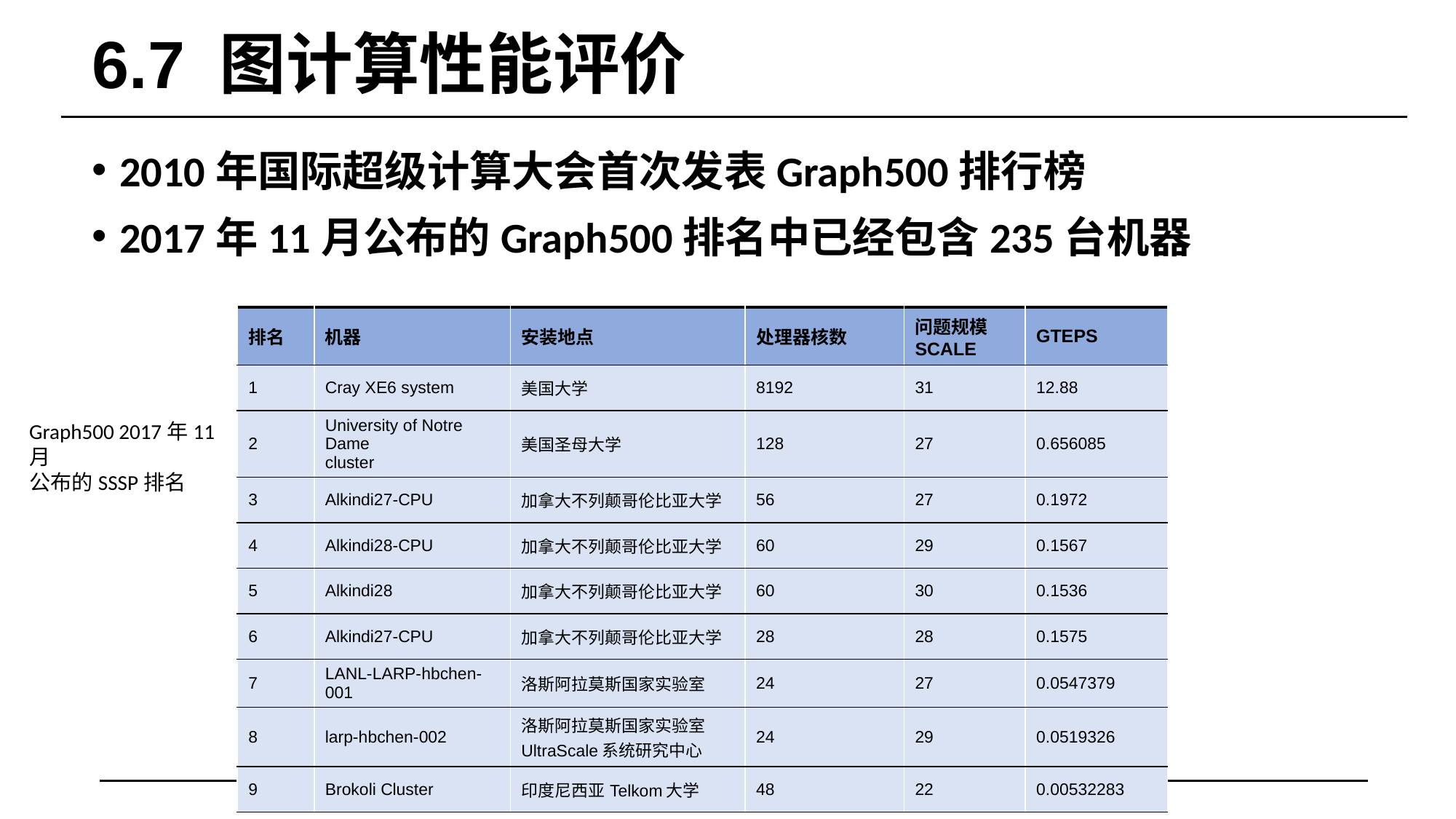

# 6.7 图计算性能评价
2010年国际超级计算大会首次发表Graph500排行榜
2017年11月公布的Graph500排名中已经包含235台机器
| 排名 | 机器 | 安装地点 | 处理器核数 | 问题规模 SCALE | GTEPS |
| --- | --- | --- | --- | --- | --- |
| 1 | Cray XE6 system | 美国大学 | 8192 | 31 | 12.88 |
| 2 | University of Notre Dame cluster | 美国圣母大学 | 128 | 27 | 0.656085 |
| 3 | Alkindi27-CPU | 加拿大不列颠哥伦比亚大学 | 56 | 27 | 0.1972 |
| 4 | Alkindi28-CPU | 加拿大不列颠哥伦比亚大学 | 60 | 29 | 0.1567 |
| 5 | Alkindi28 | 加拿大不列颠哥伦比亚大学 | 60 | 30 | 0.1536 |
| 6 | Alkindi27-CPU | 加拿大不列颠哥伦比亚大学 | 28 | 28 | 0.1575 |
| 7 | LANL-LARP-hbchen-001 | 洛斯阿拉莫斯国家实验室 | 24 | 27 | 0.0547379 |
| 8 | larp-hbchen-002 | 洛斯阿拉莫斯国家实验室 UltraScale系统研究中心 | 24 | 29 | 0.0519326 |
| 9 | Brokoli Cluster | 印度尼西亚Telkom大学 | 48 | 22 | 0.00532283 |
Graph500 2017年11月
公布的SSSP排名